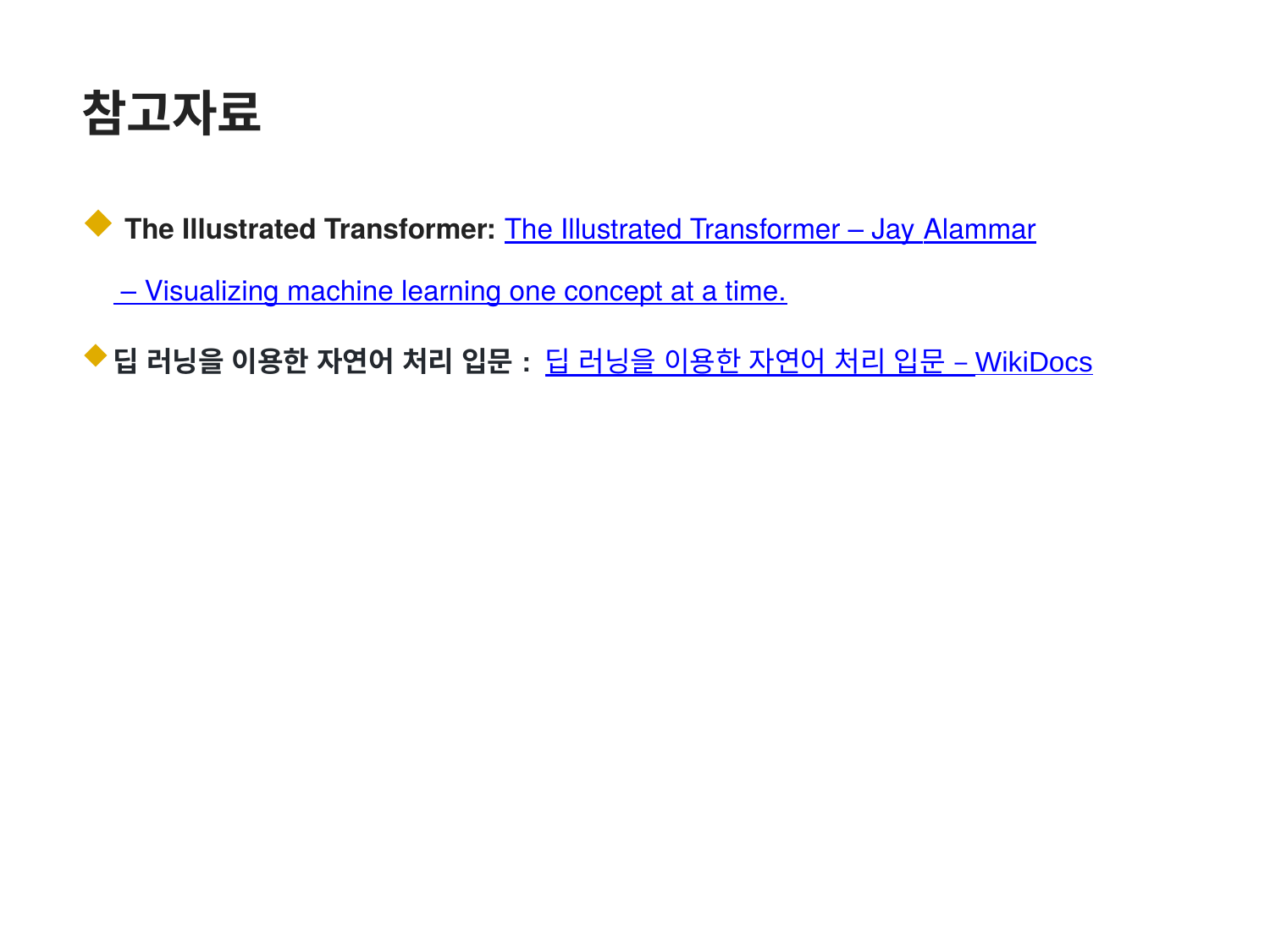

참고자료
 The Illustrated Transformer: The Illustrated Transformer – Jay Alammar – Visualizing machine learning one concept at a time.
딥 러닝을 이용한 자연어 처리 입문: 딥 러닝을 이용한 자연어 처리 입문 – WikiDocs